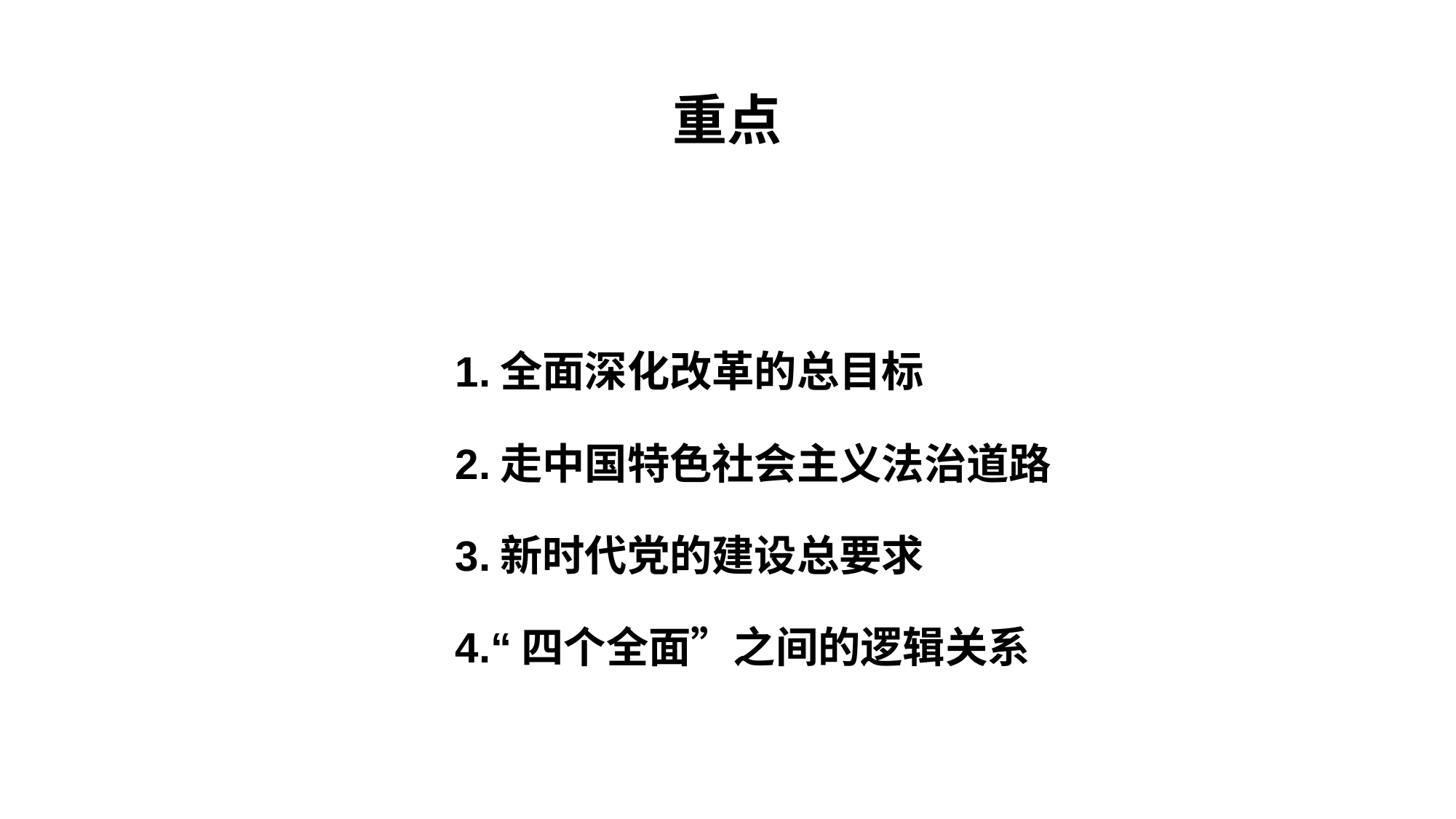

# 重点
| 1.全面深化改革的总目标 2.走中国特色社会主义法治道路 3.新时代党的建设总要求 4.“四个全面”之间的逻辑关系 |
| --- |